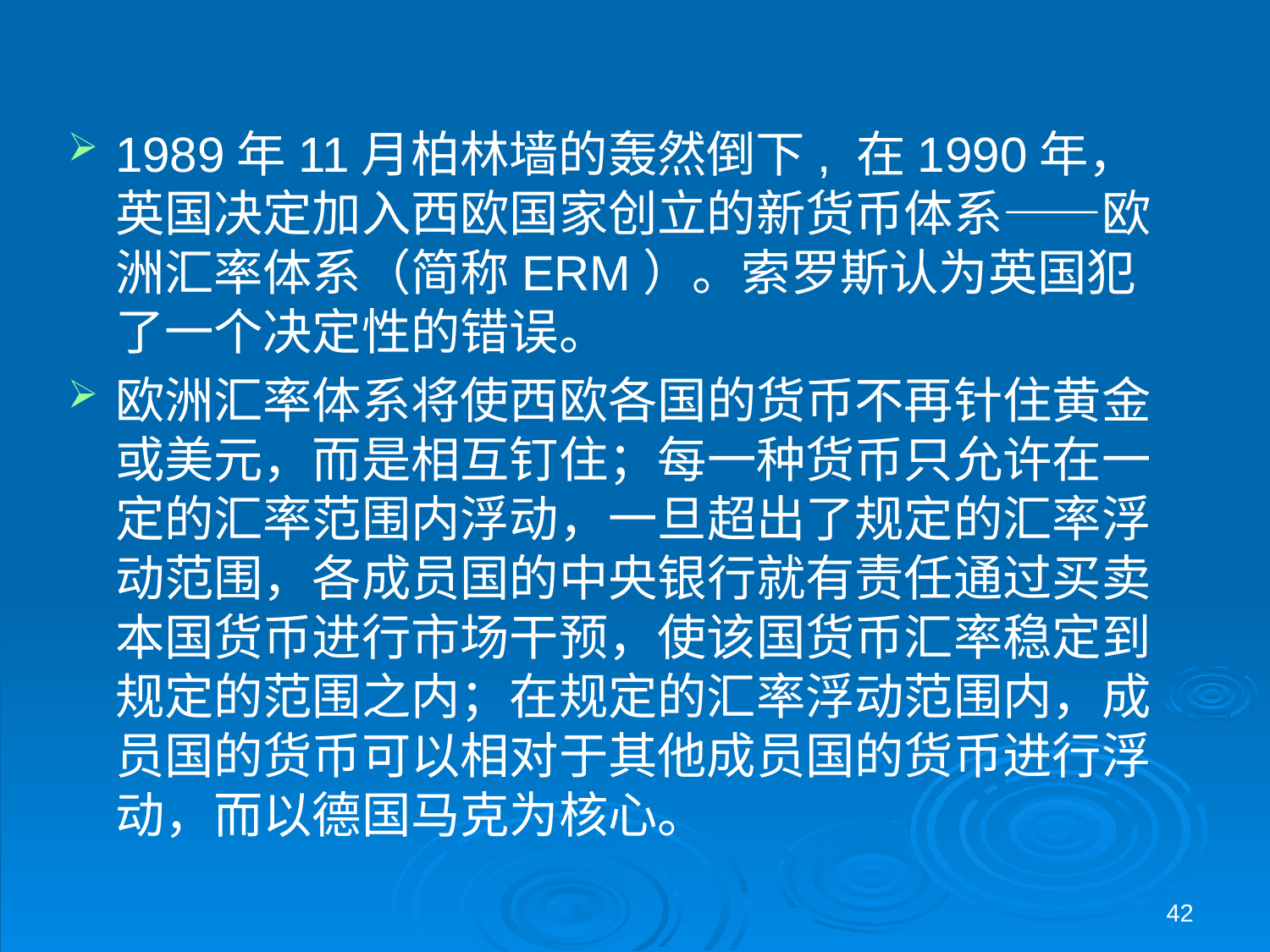

1989年11月柏林墙的轰然倒下, 在1990年，英国决定加入西欧国家创立的新货币体系——欧洲汇率体系（简称ERM）。索罗斯认为英国犯了一个决定性的错误。
欧洲汇率体系将使西欧各国的货币不再针住黄金或美元，而是相互钉住；每一种货币只允许在一定的汇率范围内浮动，一旦超出了规定的汇率浮动范围，各成员国的中央银行就有责任通过买卖本国货币进行市场干预，使该国货币汇率稳定到规定的范围之内；在规定的汇率浮动范围内，成员国的货币可以相对于其他成员国的货币进行浮动，而以德国马克为核心。

42